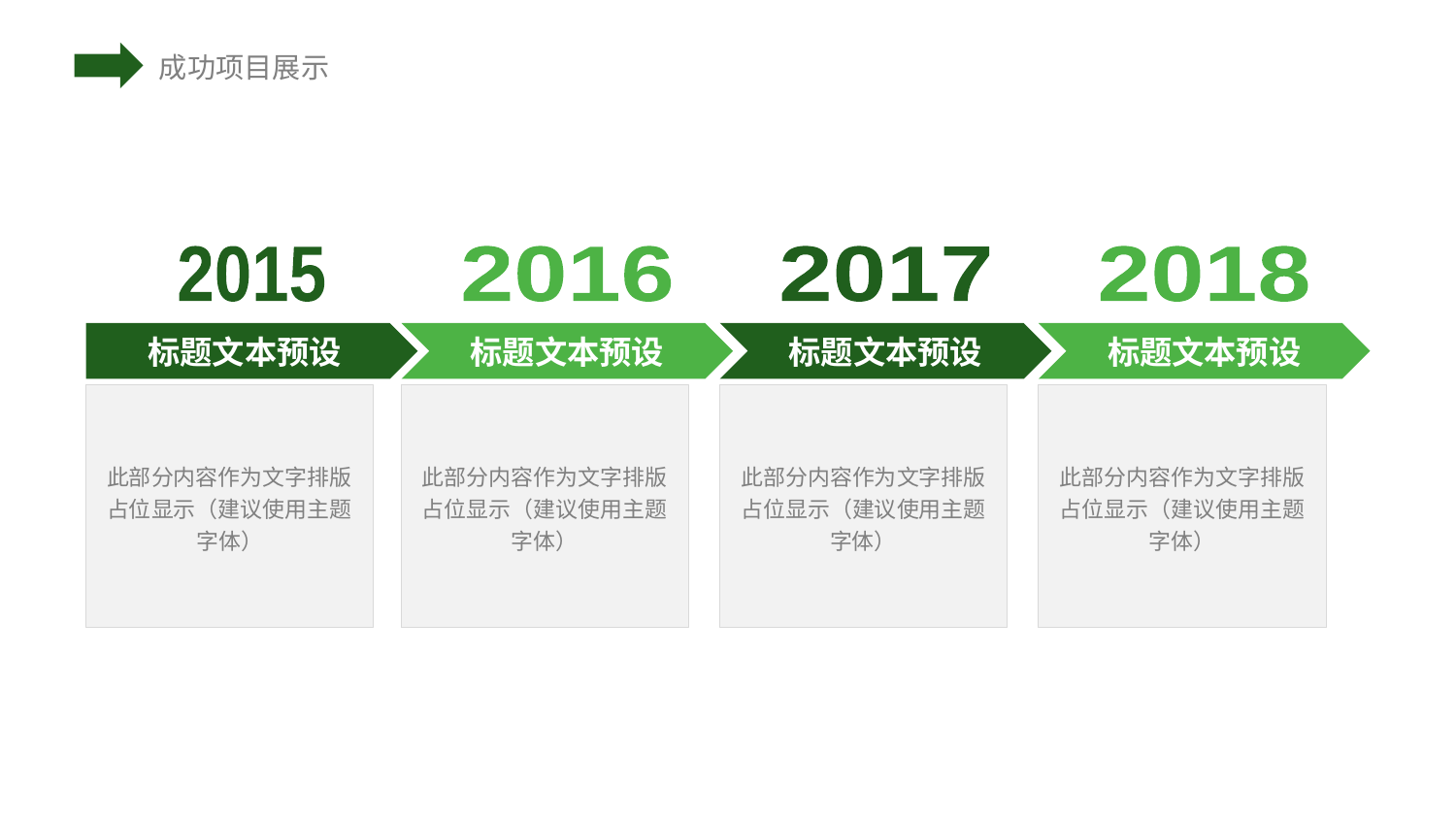

2015
标题文本预设
此部分内容作为文字排版占位显示（建议使用主题字体）
2016
标题文本预设
此部分内容作为文字排版占位显示（建议使用主题字体）
2017
标题文本预设
此部分内容作为文字排版占位显示（建议使用主题字体）
2018
标题文本预设
此部分内容作为文字排版占位显示（建议使用主题字体）